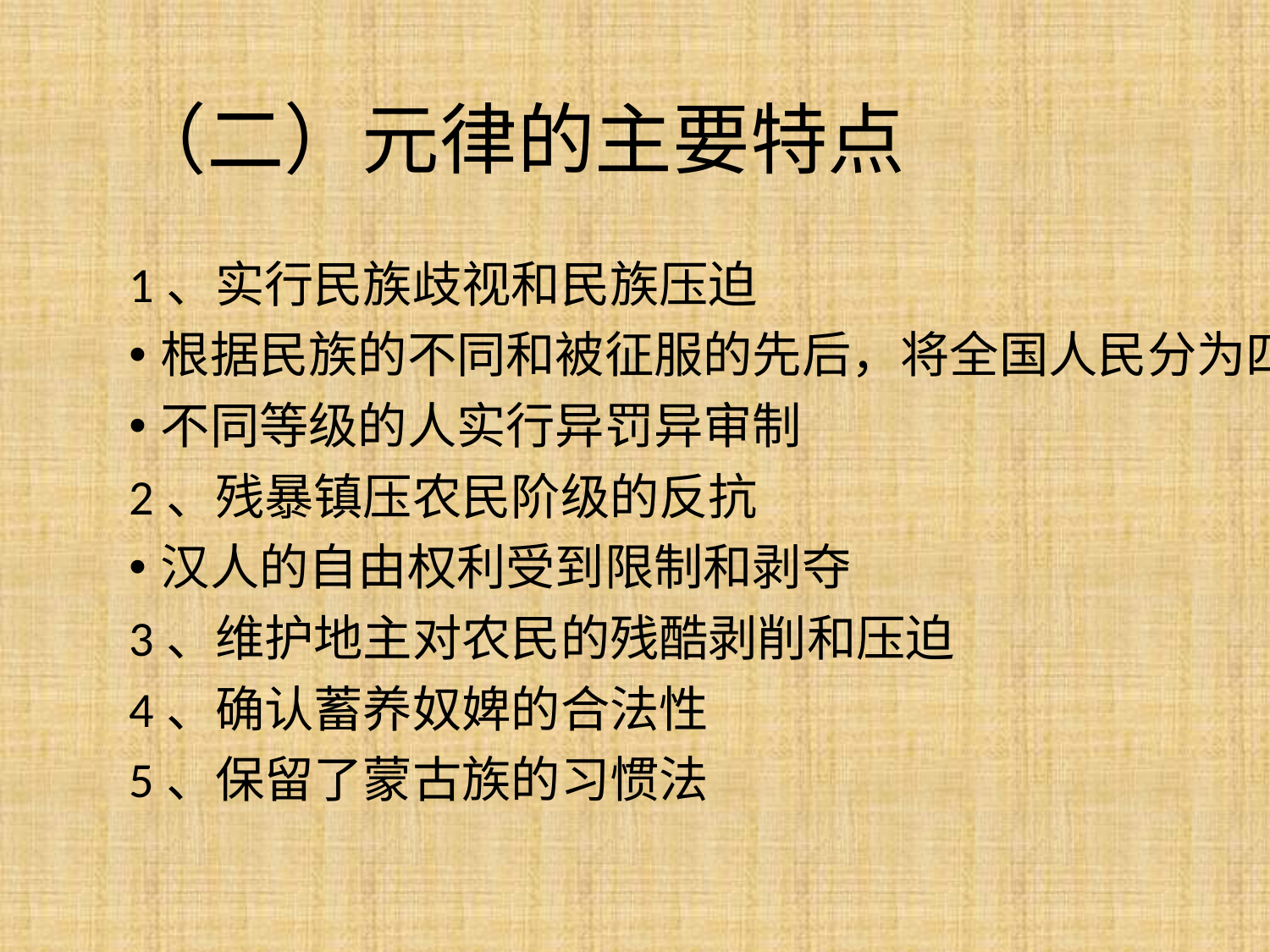

# （二）元律的主要特点
1、实行民族歧视和民族压迫
根据民族的不同和被征服的先后，将全国人民分为四等。
不同等级的人实行异罚异审制
2、残暴镇压农民阶级的反抗
汉人的自由权利受到限制和剥夺
3、维护地主对农民的残酷剥削和压迫
4、确认蓄养奴婢的合法性
5、保留了蒙古族的习惯法